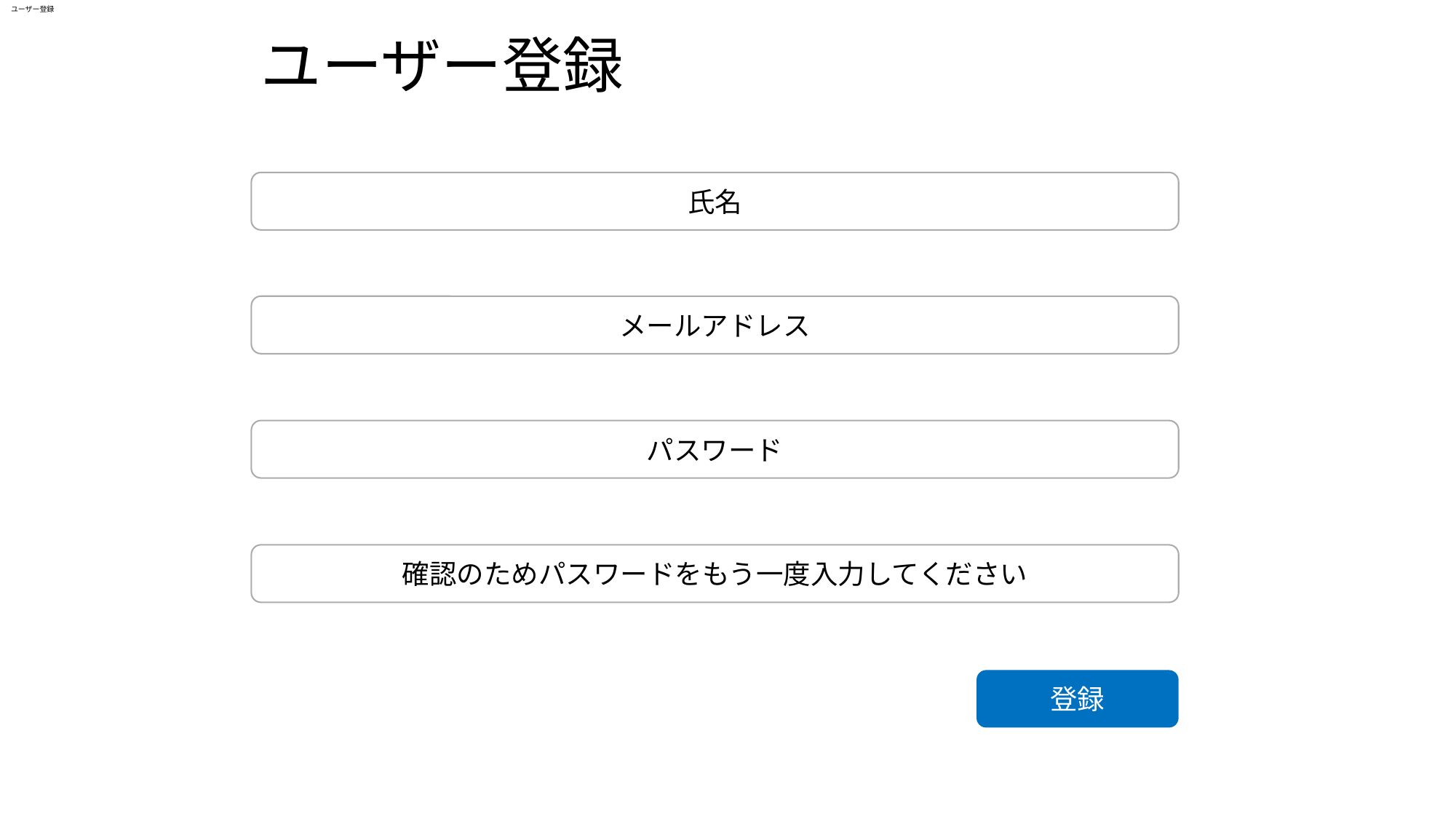

# ユーザー登録
ユーザー登録
氏名
メールアドレス
パスワード
確認のためパスワードをもう一度入力してください
登録